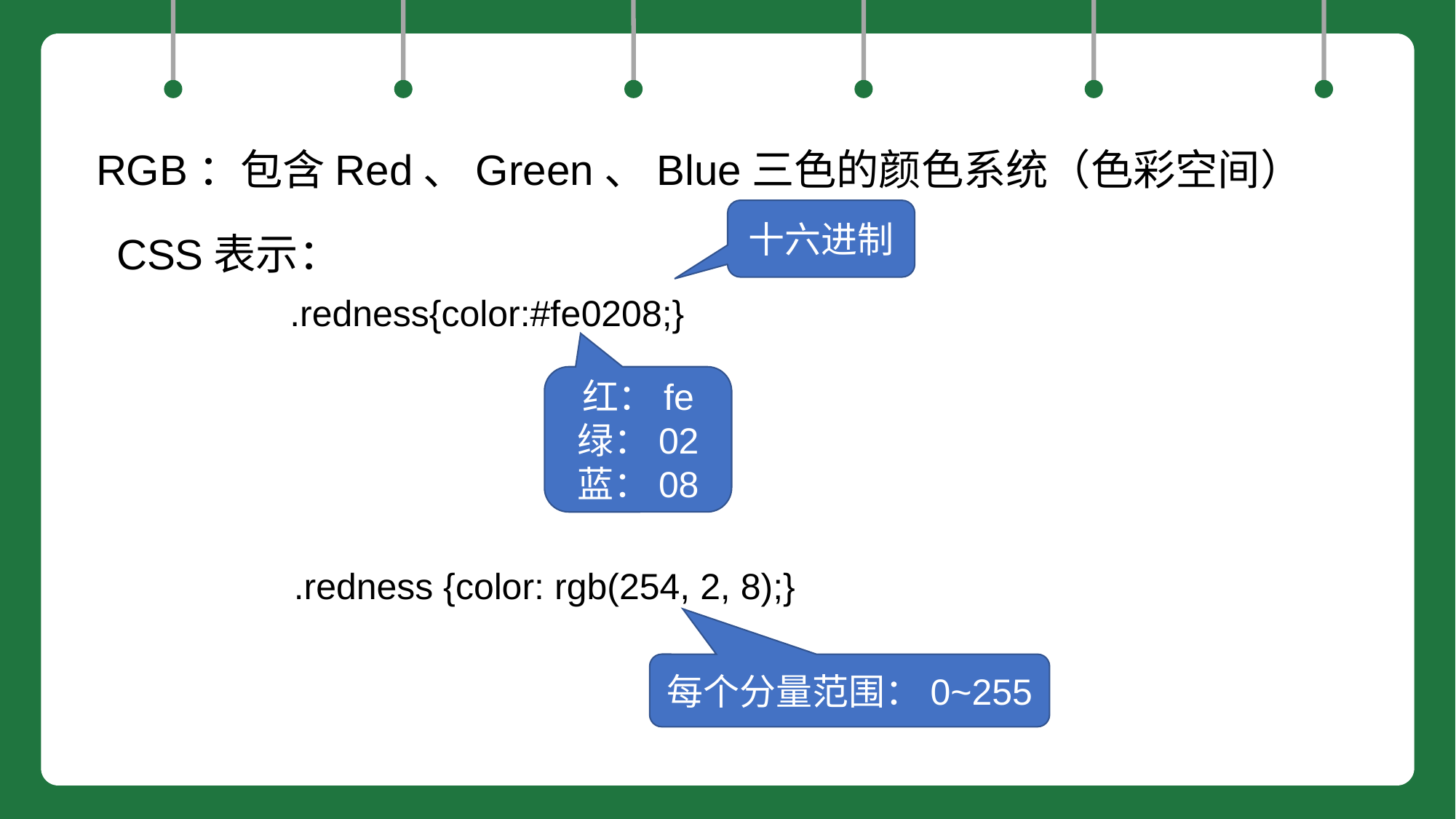

RGB：包含Red、Green、Blue三色的颜色系统（色彩空间）
十六进制
CSS表示：
.redness{color:#fe0208;}
红：fe
绿：02
蓝：08
.redness {color: rgb(254, 2, 8);}
每个分量范围：0~255